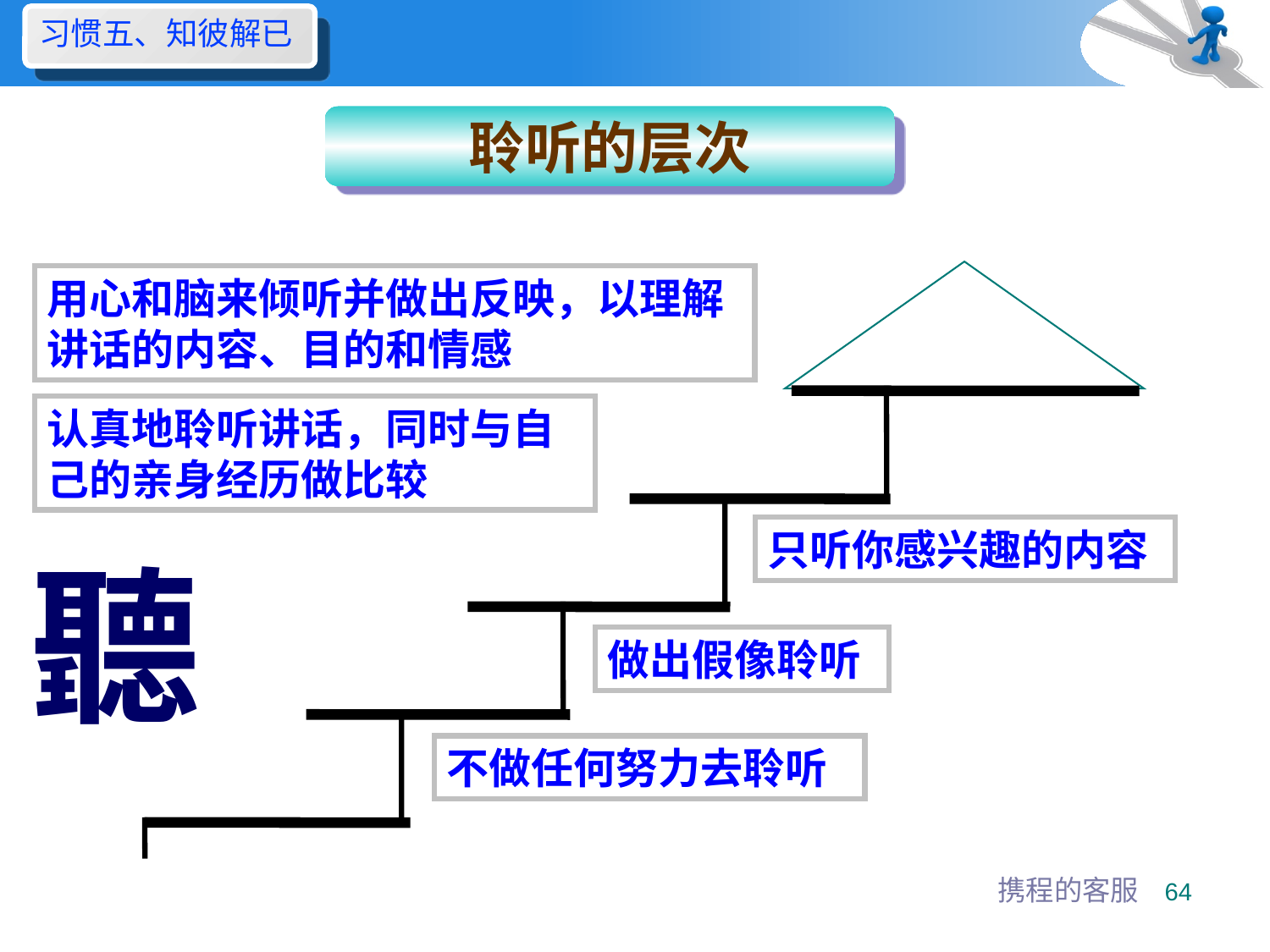

习惯五、知彼解已
聆听的层次

用心和脑来倾听并做出反映，以理解讲话的内容、目的和情感

认真地聆听讲话，同时与自己的亲身经历做比较

只听你感兴趣的内容
聽

做出假像聆听

不做任何努力去聆听

携程的客服
64